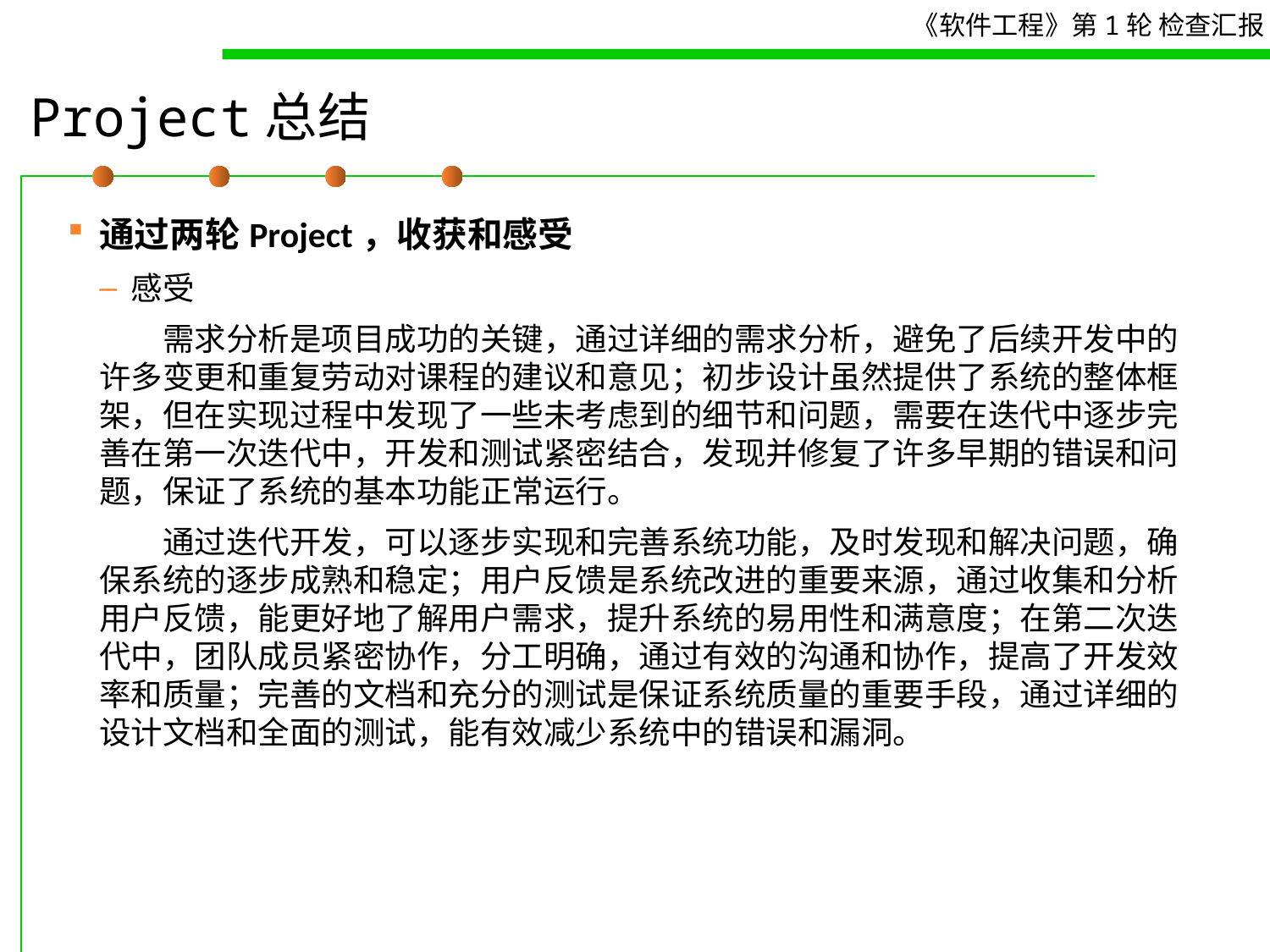

# Project总结
通过两轮Project，收获和感受
感受
需求分析是项目成功的关键，通过详细的需求分析，避免了后续开发中的许多变更和重复劳动对课程的建议和意见；初步设计虽然提供了系统的整体框架，但在实现过程中发现了一些未考虑到的细节和问题，需要在迭代中逐步完善在第一次迭代中，开发和测试紧密结合，发现并修复了许多早期的错误和问题，保证了系统的基本功能正常运行。
通过迭代开发，可以逐步实现和完善系统功能，及时发现和解决问题，确保系统的逐步成熟和稳定；用户反馈是系统改进的重要来源，通过收集和分析用户反馈，能更好地了解用户需求，提升系统的易用性和满意度；在第二次迭代中，团队成员紧密协作，分工明确，通过有效的沟通和协作，提高了开发效率和质量；完善的文档和充分的测试是保证系统质量的重要手段，通过详细的设计文档和全面的测试，能有效减少系统中的错误和漏洞。